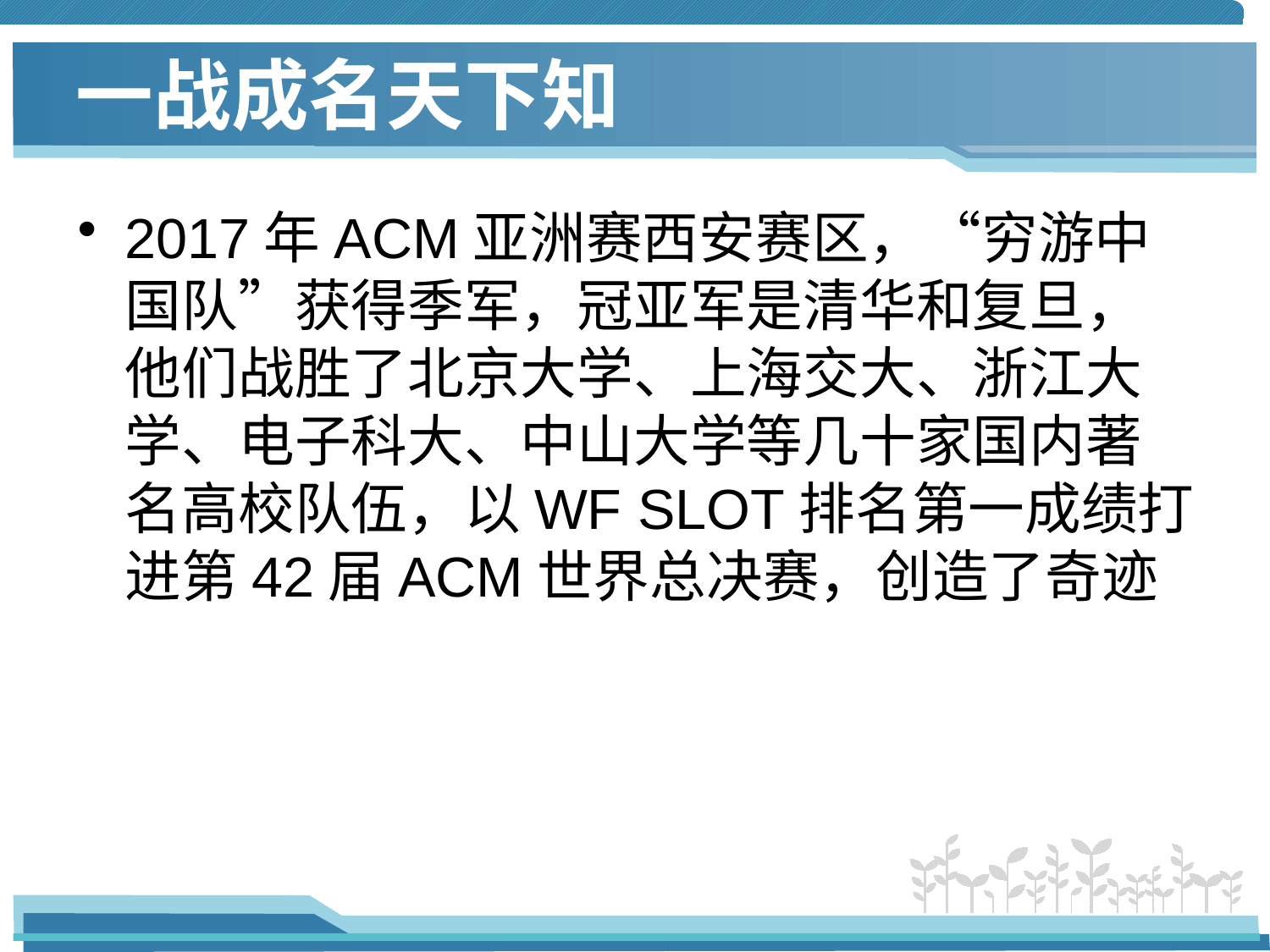

# 一战成名天下知
2017年ACM亚洲赛西安赛区，“穷游中国队”获得季军，冠亚军是清华和复旦，他们战胜了北京大学、上海交大、浙江大学、电子科大、中山大学等几十家国内著名高校队伍，以WF SLOT排名第一成绩打进第42届ACM世界总决赛，创造了奇迹